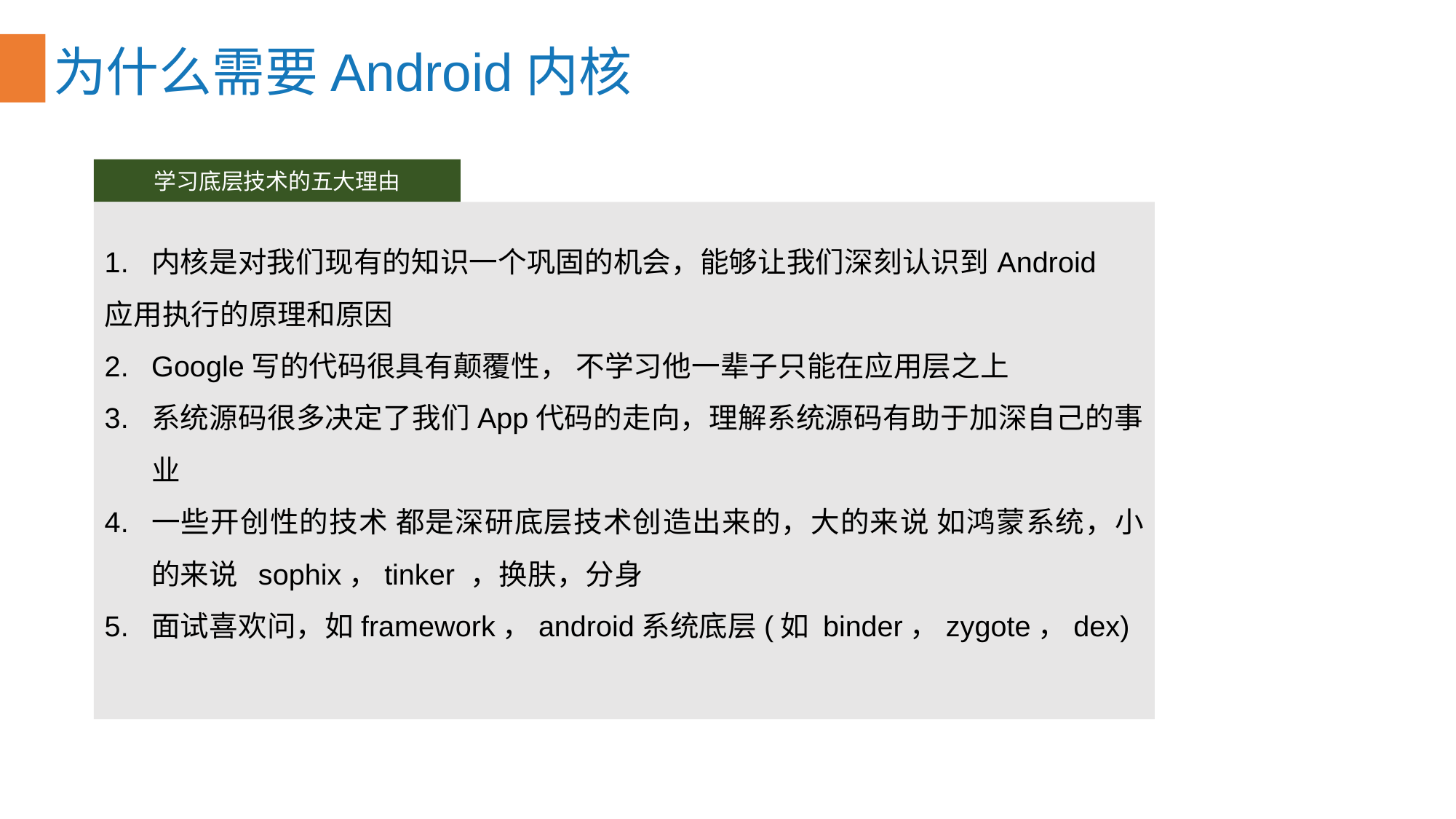

为什么需要Android内核
学习底层技术的五大理由
内核是对我们现有的知识一个巩固的机会，能够让我们深刻认识到Android
应用执行的原理和原因
Google写的代码很具有颠覆性， 不学习他一辈子只能在应用层之上
系统源码很多决定了我们App代码的走向，理解系统源码有助于加深自己的事业
一些开创性的技术 都是深研底层技术创造出来的，大的来说 如鸿蒙系统，小的来说  sophix，tinker ，换肤，分身
面试喜欢问，如framework，android系统底层(如 binder，zygote，dex)